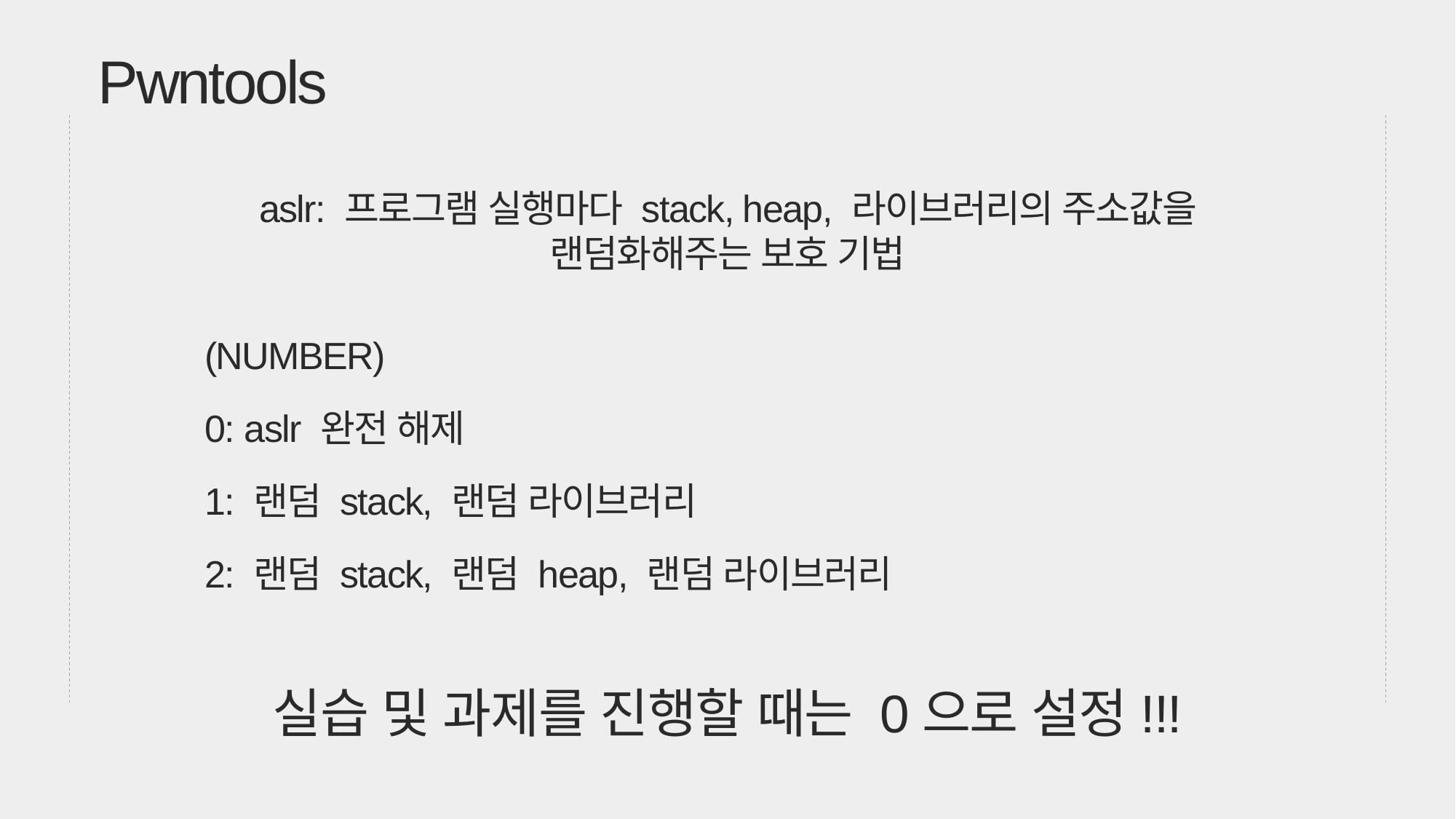

Pwntools
aslr: 프로그램 실행마다 stack, heap, 라이브러리의 주소값을 랜덤화해주는 보호 기법
(NUMBER)

0: aslr 완전 해제

1: 랜덤 stack, 랜덤 라이브러리

2: 랜덤 stack, 랜덤 heap, 랜덤 라이브러리
실습 및 과제를 진행할 때는 0으로 설정!!!